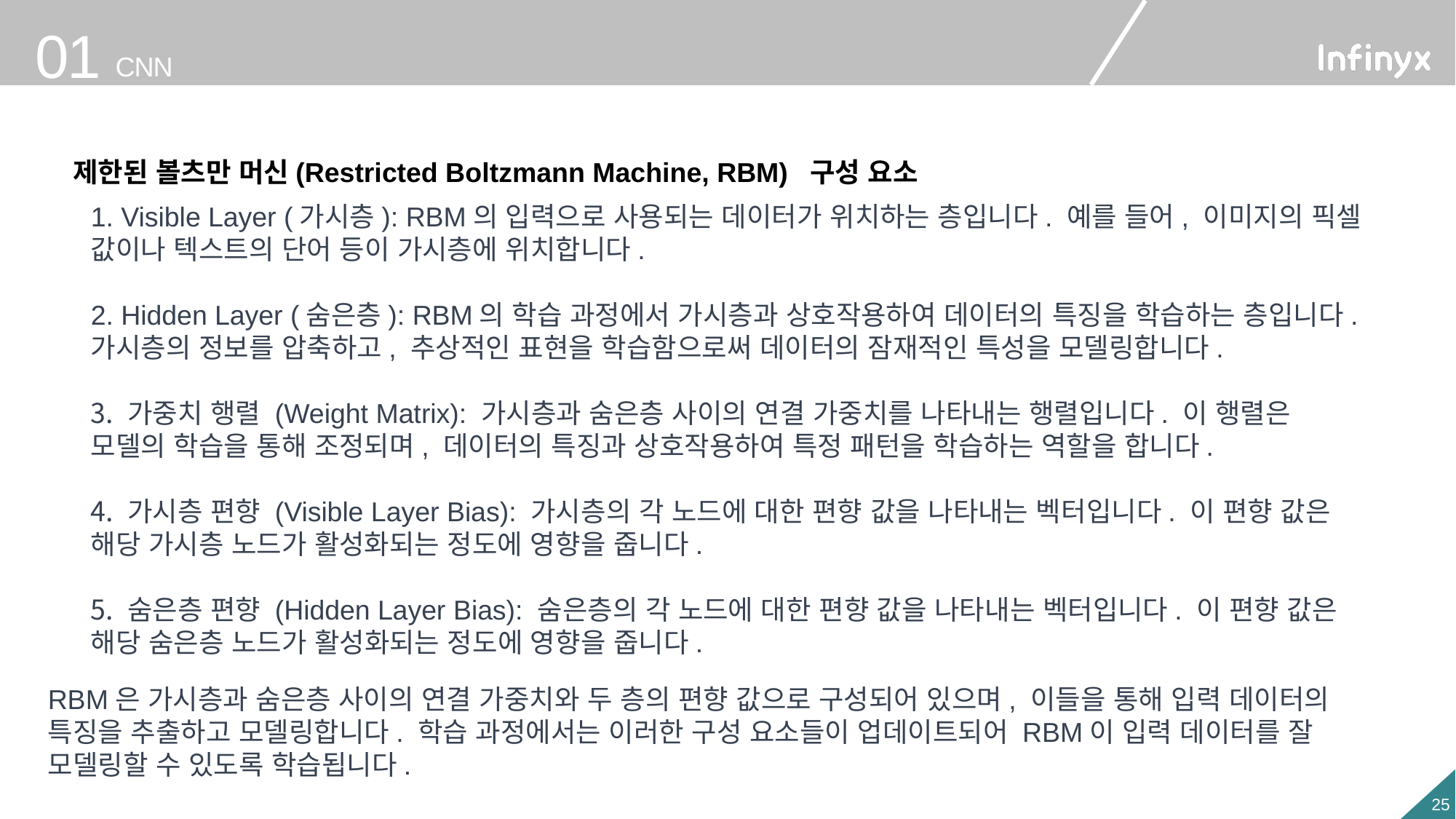

제한된 볼츠만 머신(Restricted Boltzmann Machine, RBM)  구성 요소
 Visible Layer (가시층): RBM의 입력으로 사용되는 데이터가 위치하는 층입니다. 예를 들어, 이미지의 픽셀 값이나 텍스트의 단어 등이 가시층에 위치합니다.

 Hidden Layer (숨은층): RBM의 학습 과정에서 가시층과 상호작용하여 데이터의 특징을 학습하는 층입니다. 가시층의 정보를 압축하고, 추상적인 표현을 학습함으로써 데이터의 잠재적인 특성을 모델링합니다.

 가중치 행렬 (Weight Matrix): 가시층과 숨은층 사이의 연결 가중치를 나타내는 행렬입니다. 이 행렬은 모델의 학습을 통해 조정되며, 데이터의 특징과 상호작용하여 특정 패턴을 학습하는 역할을 합니다.

 가시층 편향 (Visible Layer Bias): 가시층의 각 노드에 대한 편향 값을 나타내는 벡터입니다. 이 편향 값은 해당 가시층 노드가 활성화되는 정도에 영향을 줍니다.

 숨은층 편향 (Hidden Layer Bias): 숨은층의 각 노드에 대한 편향 값을 나타내는 벡터입니다. 이 편향 값은 해당 숨은층 노드가 활성화되는 정도에 영향을 줍니다.
RBM은 가시층과 숨은층 사이의 연결 가중치와 두 층의 편향 값으로 구성되어 있으며, 이들을 통해 입력 데이터의 특징을 추출하고 모델링합니다. 학습 과정에서는 이러한 구성 요소들이 업데이트되어 RBM이 입력 데이터를 잘 모델링할 수 있도록 학습됩니다.